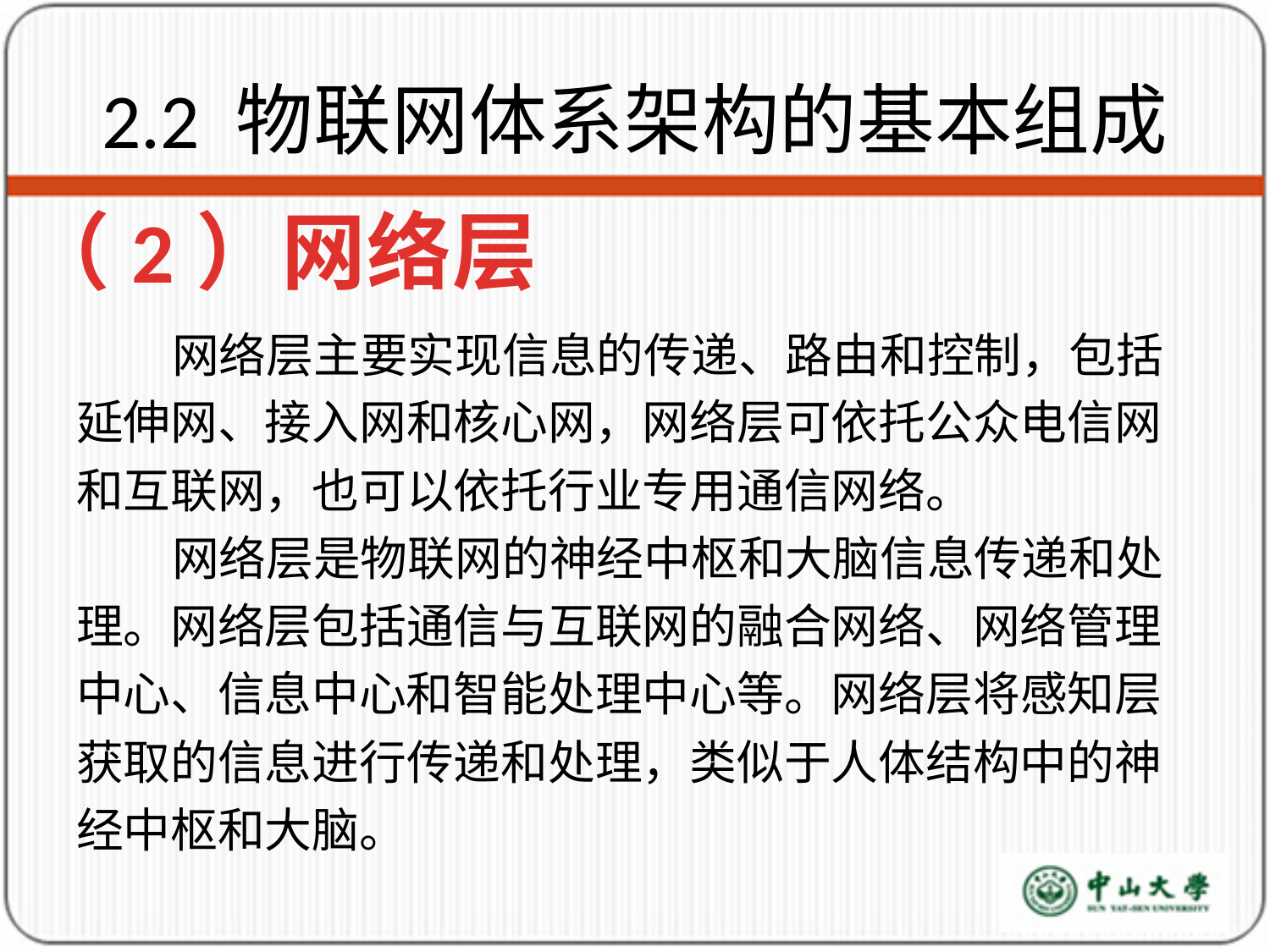

# 2.2 物联网体系架构的基本组成
（2）网络层
网络层主要实现信息的传递、路由和控制，包括延伸网、接入网和核心网，网络层可依托公众电信网和互联网，也可以依托行业专用通信网络。
网络层是物联网的神经中枢和大脑信息传递和处理。网络层包括通信与互联网的融合网络、网络管理中心、信息中心和智能处理中心等。网络层将感知层获取的信息进行传递和处理，类似于人体结构中的神经中枢和大脑。